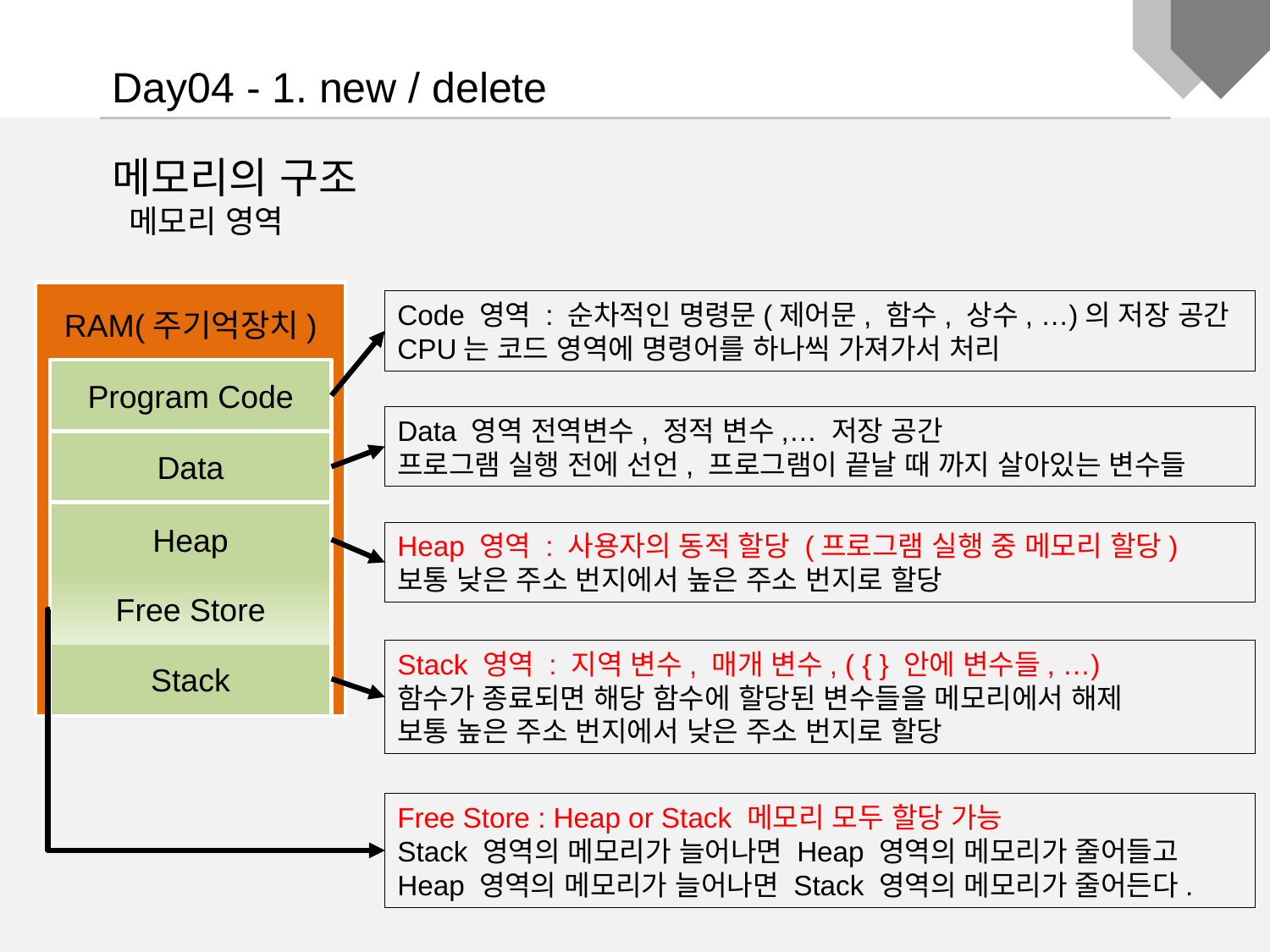

Day04 - 1. new / delete
메모리의 구조
 메모리 영역
RAM(주기억장치)

Code 영역 : 순차적인 명령문(제어문, 함수, 상수, …)의 저장 공간
CPU는 코드 영역에 명령어를 하나씩 가져가서 처리
Program Code
Data 영역 전역변수, 정적 변수,… 저장 공간
프로그램 실행 전에 선언, 프로그램이 끝날 때 까지 살아있는 변수들
Data

Heap
Heap 영역 : 사용자의 동적 할당 (프로그램 실행 중 메모리 할당)
보통 낮은 주소 번지에서 높은 주소 번지로 할당
Free Store
Stack 영역 : 지역 변수, 매개 변수, ( { } 안에 변수들, …)
함수가 종료되면 해당 함수에 할당된 변수들을 메모리에서 해제
보통 높은 주소 번지에서 낮은 주소 번지로 할당
Stack
Free Store : Heap or Stack 메모리 모두 할당 가능
Stack 영역의 메모리가 늘어나면 Heap 영역의 메모리가 줄어들고
Heap 영역의 메모리가 늘어나면 Stack 영역의 메모리가 줄어든다.